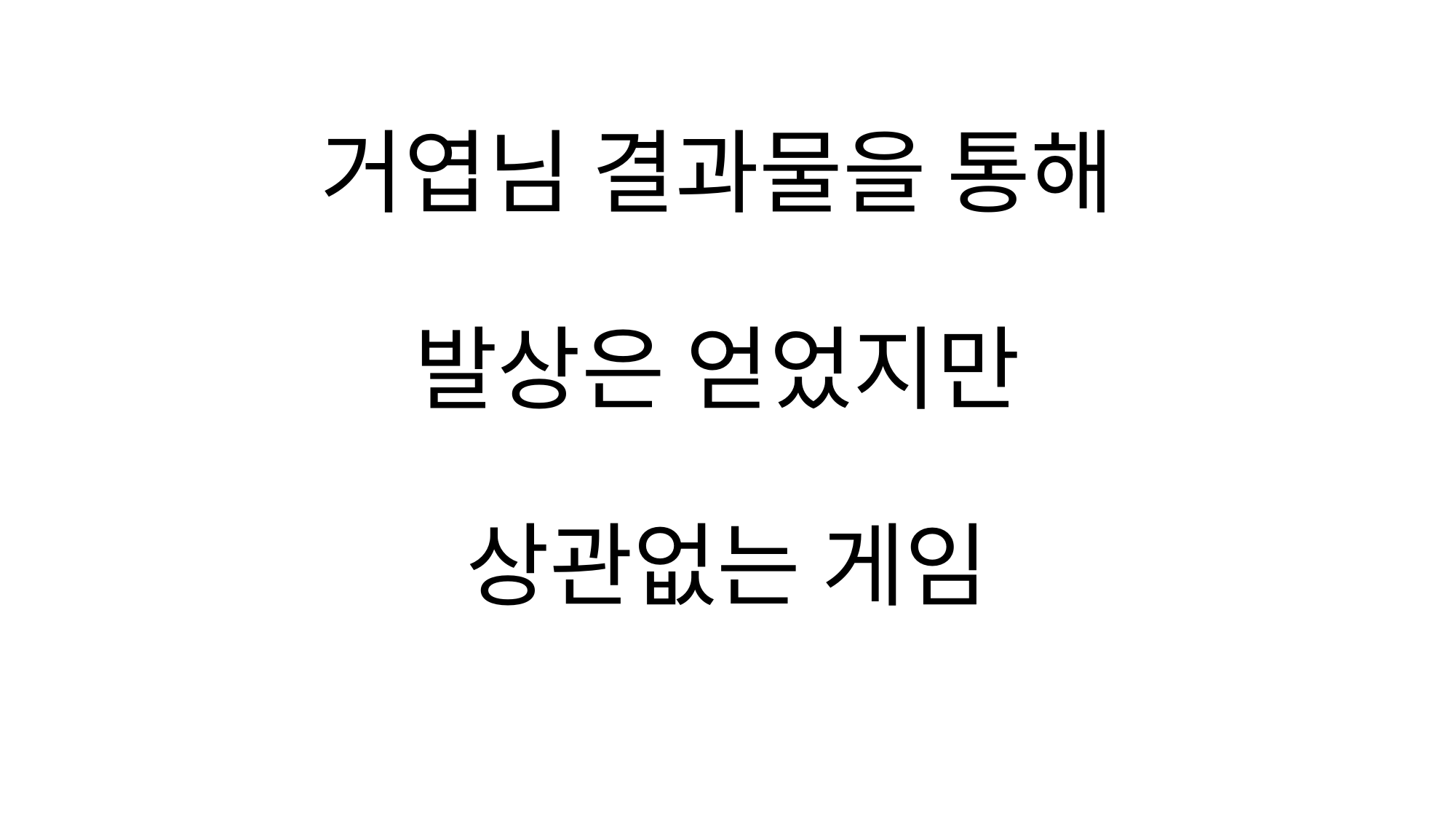

# 거엽님 결과물을 통해 발상은 얻었지만 상관없는 게임